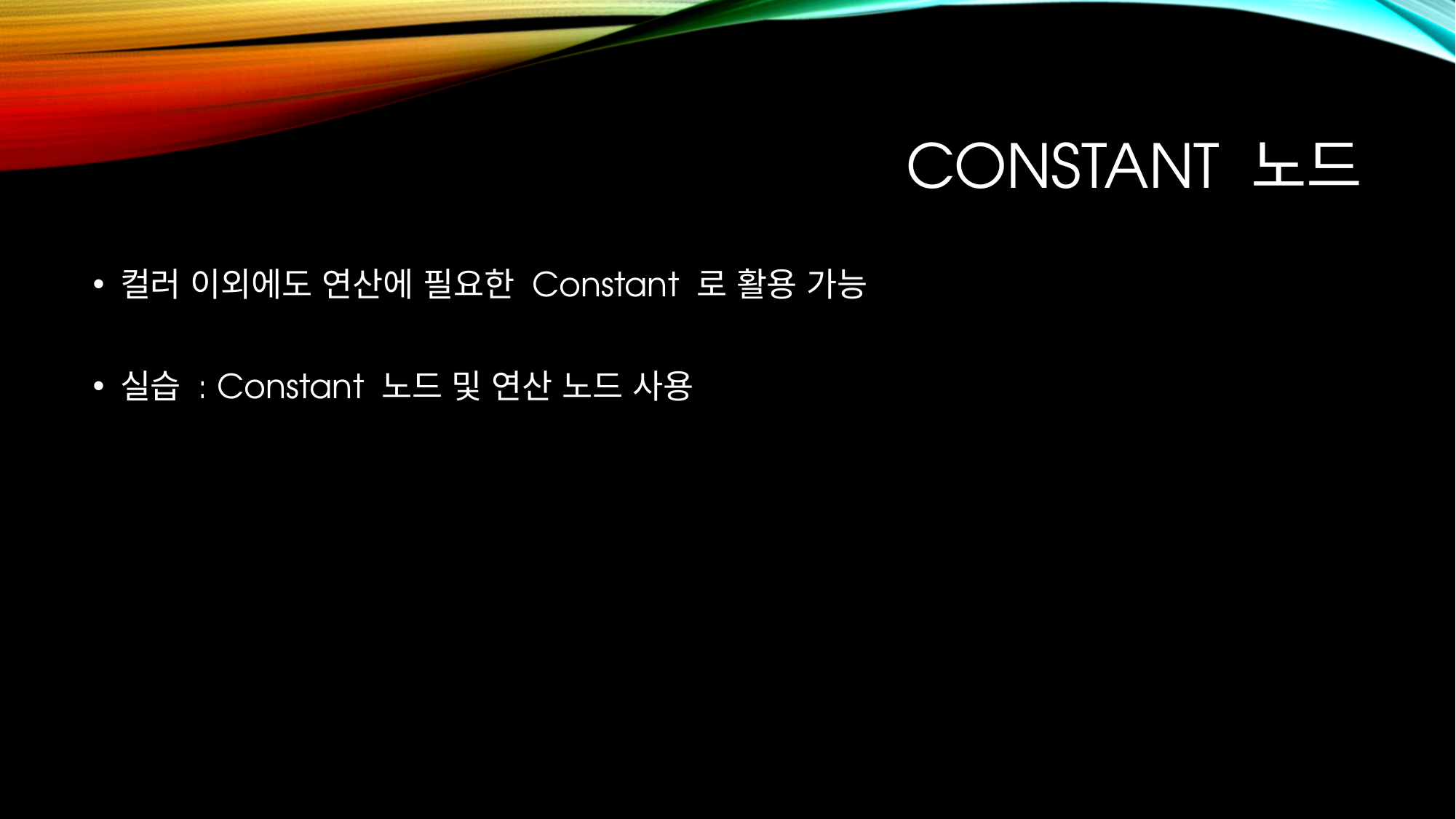

# Constant 노드
컬러 이외에도 연산에 필요한 Constant 로 활용 가능

실습 : Constant 노드 및 연산 노드 사용